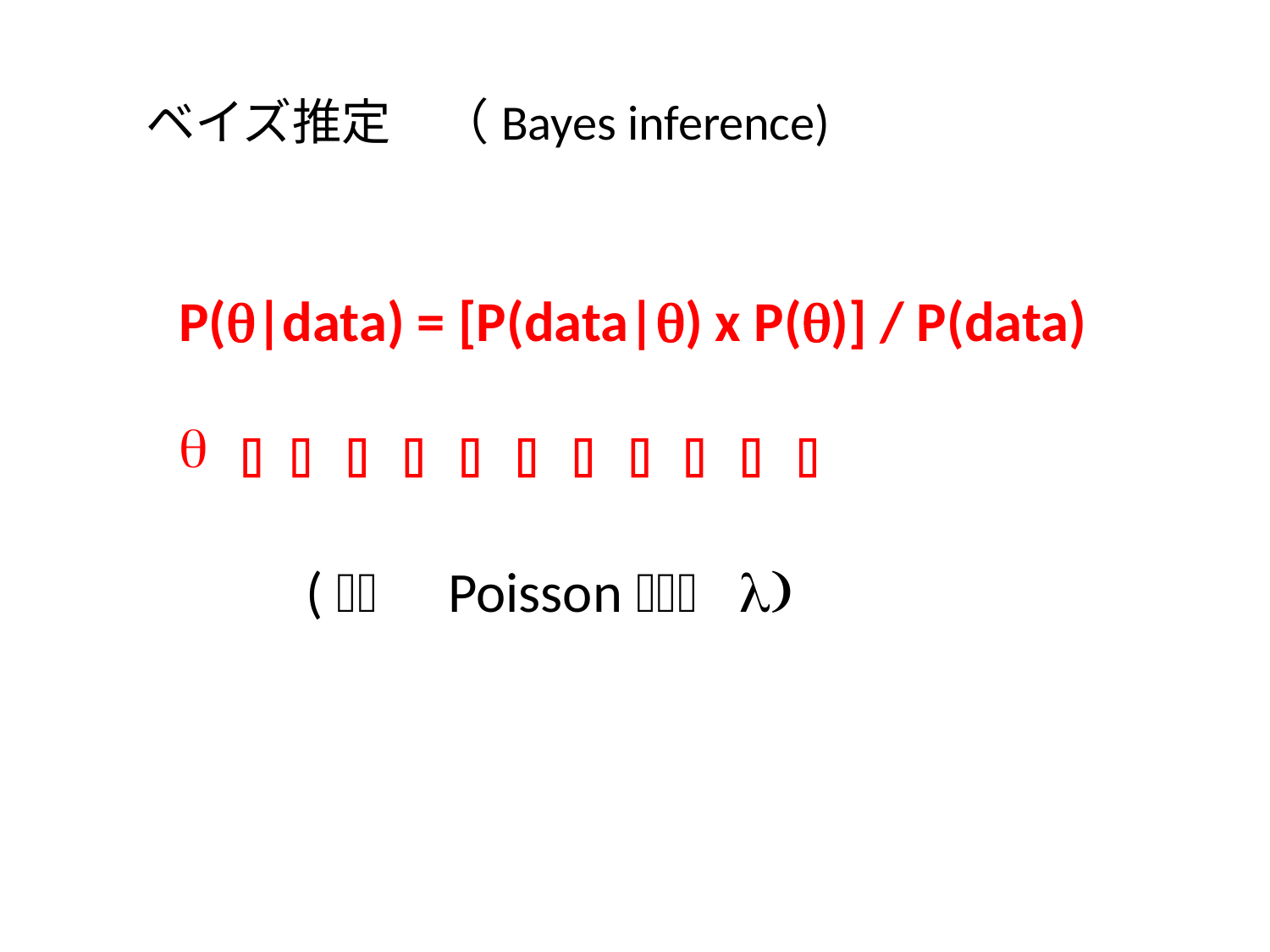

ベイズ推定　（Bayes inference)

P(θ|data) = [P(data|θ) x P(θ)] / P(data)

： 確率分布のパラメータ

          (例：　Poisson分布の λ)